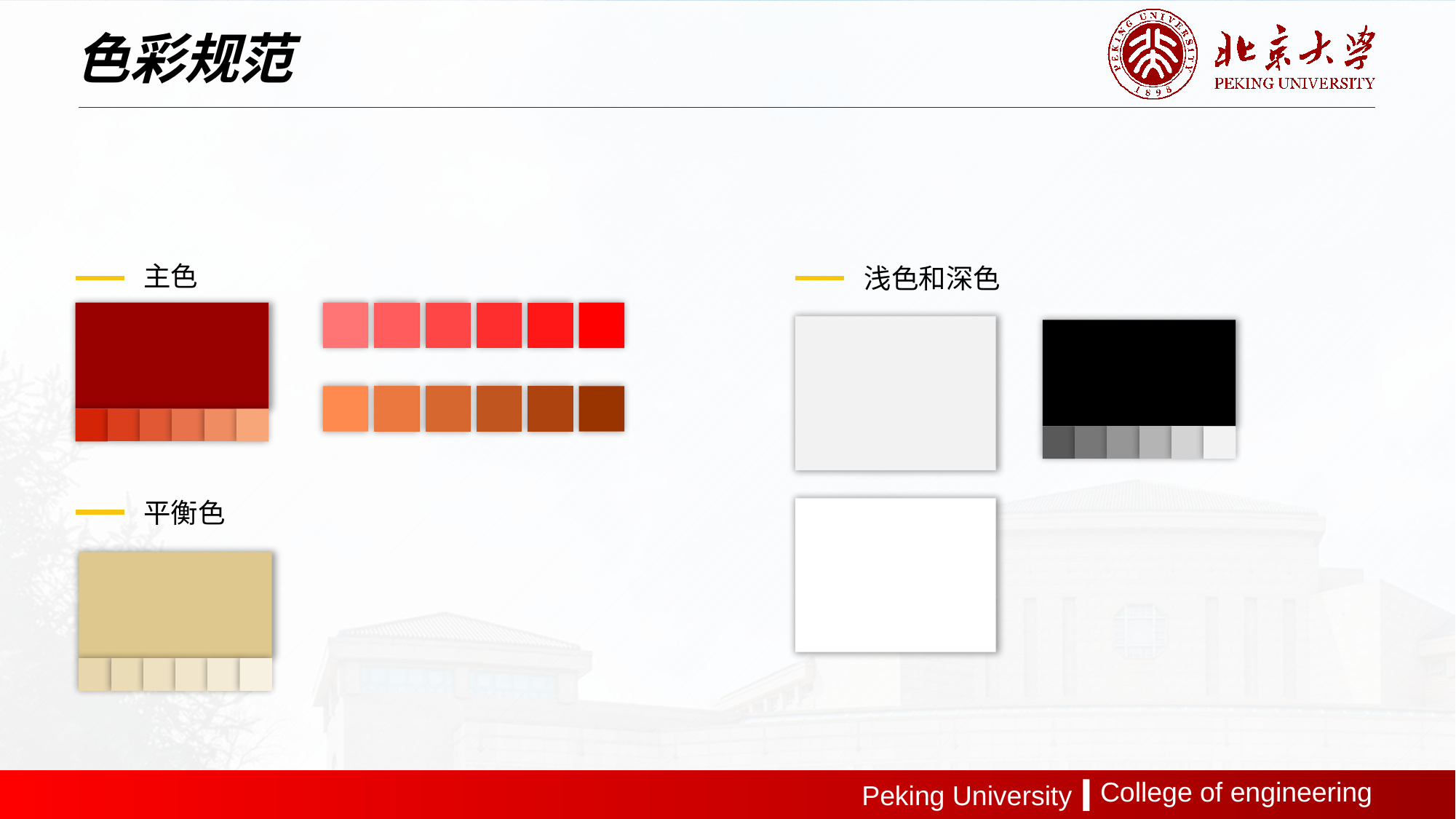

色彩规范
主色
浅色和深色

平衡色

College of engineering